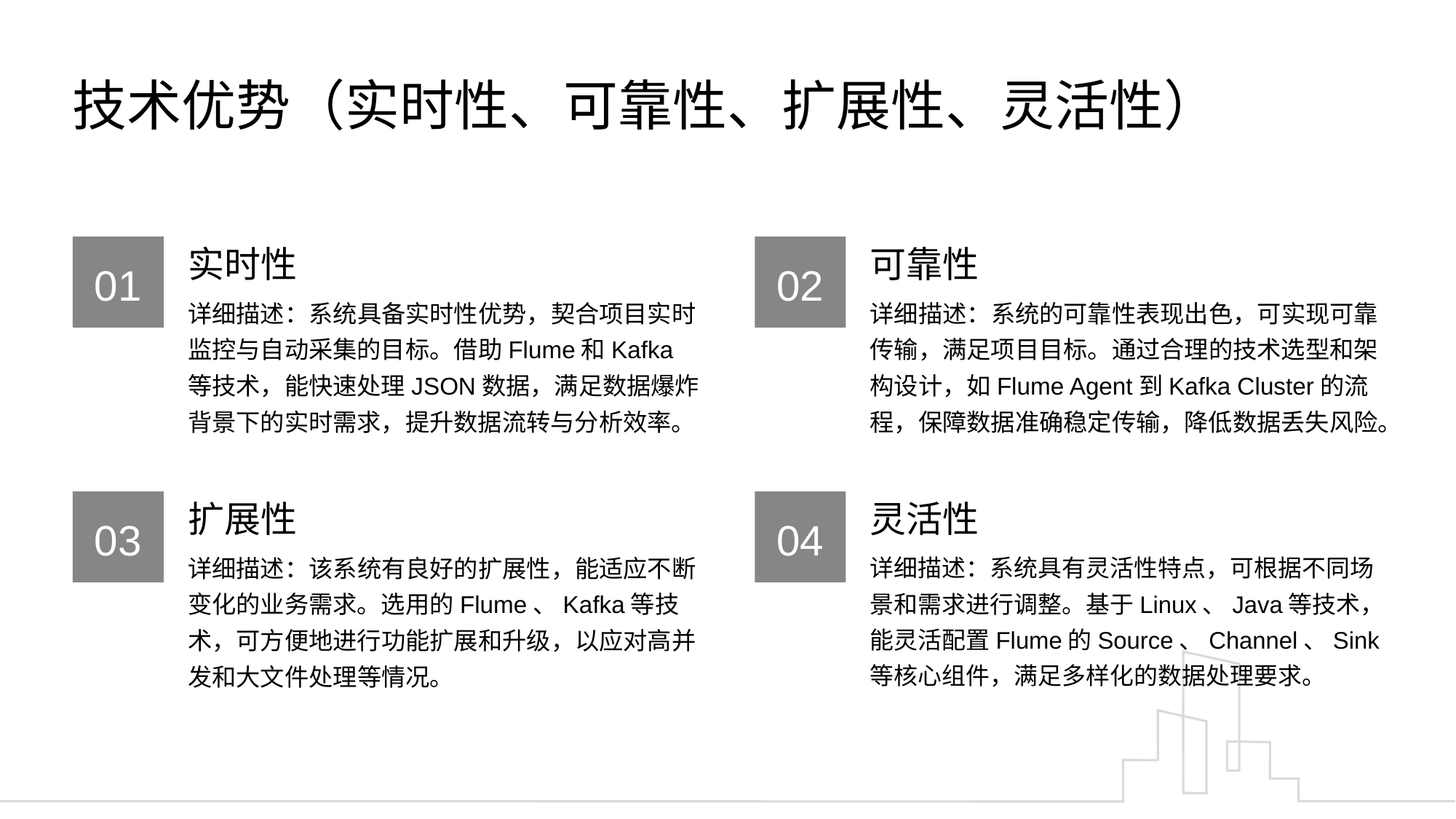

技术优势（实时性、可靠性、扩展性、灵活性）

实时性

可靠性
01
02
详细描述：系统具备实时性优势，契合项目实时监控与自动采集的目标。借助Flume和Kafka等技术，能快速处理JSON数据，满足数据爆炸背景下的实时需求，提升数据流转与分析效率。
详细描述：系统的可靠性表现出色，可实现可靠传输，满足项目目标。通过合理的技术选型和架构设计，如Flume Agent到Kafka Cluster的流程，保障数据准确稳定传输，降低数据丢失风险。

扩展性

灵活性
03
04
详细描述：该系统有良好的扩展性，能适应不断变化的业务需求。选用的Flume、Kafka等技术，可方便地进行功能扩展和升级，以应对高并发和大文件处理等情况。
详细描述：系统具有灵活性特点，可根据不同场景和需求进行调整。基于Linux、Java等技术，能灵活配置Flume的Source、Channel、Sink等核心组件，满足多样化的数据处理要求。